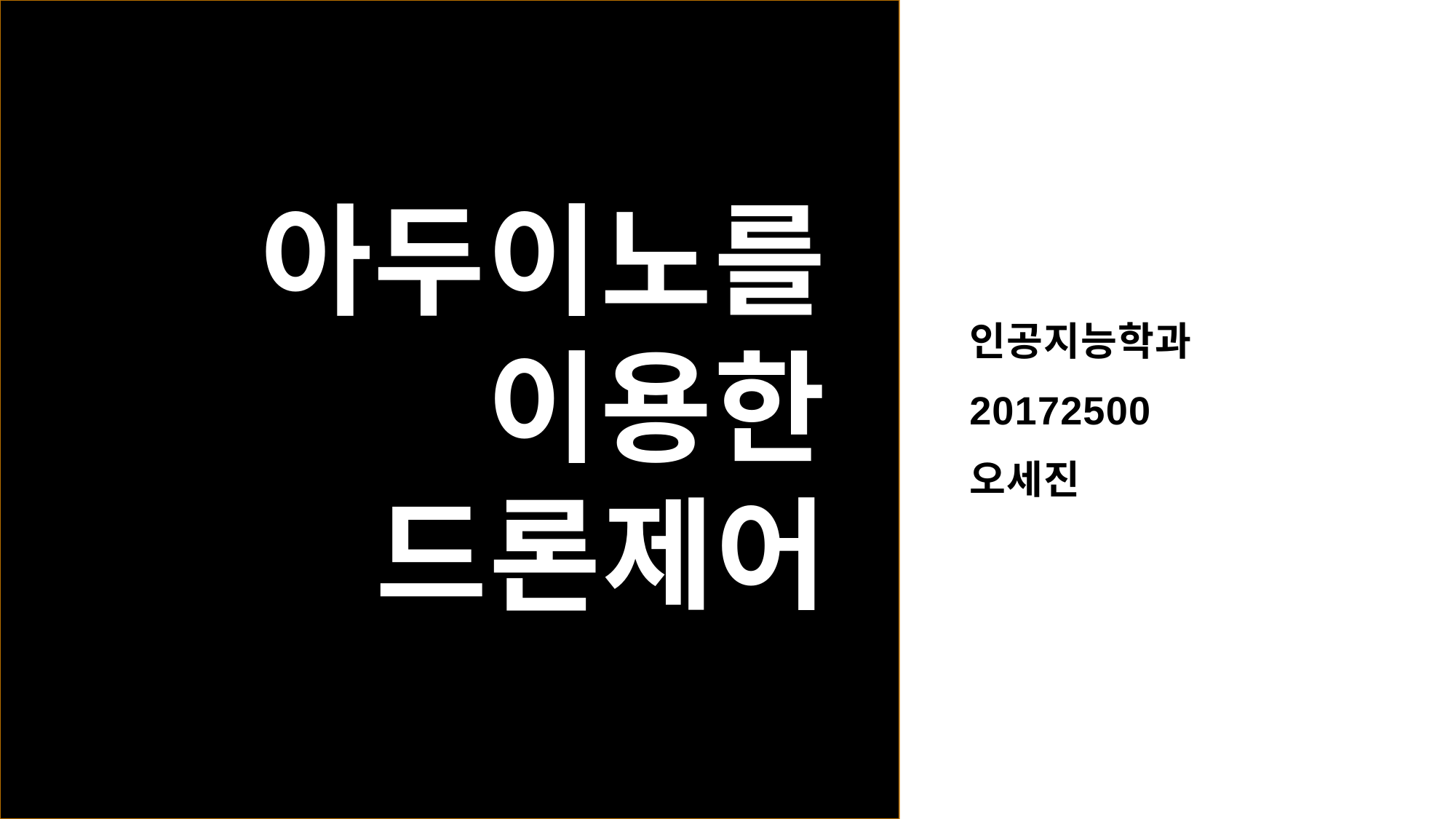

# 아두이노를 이용한 드론제어
인공지능학과
20172500
오세진